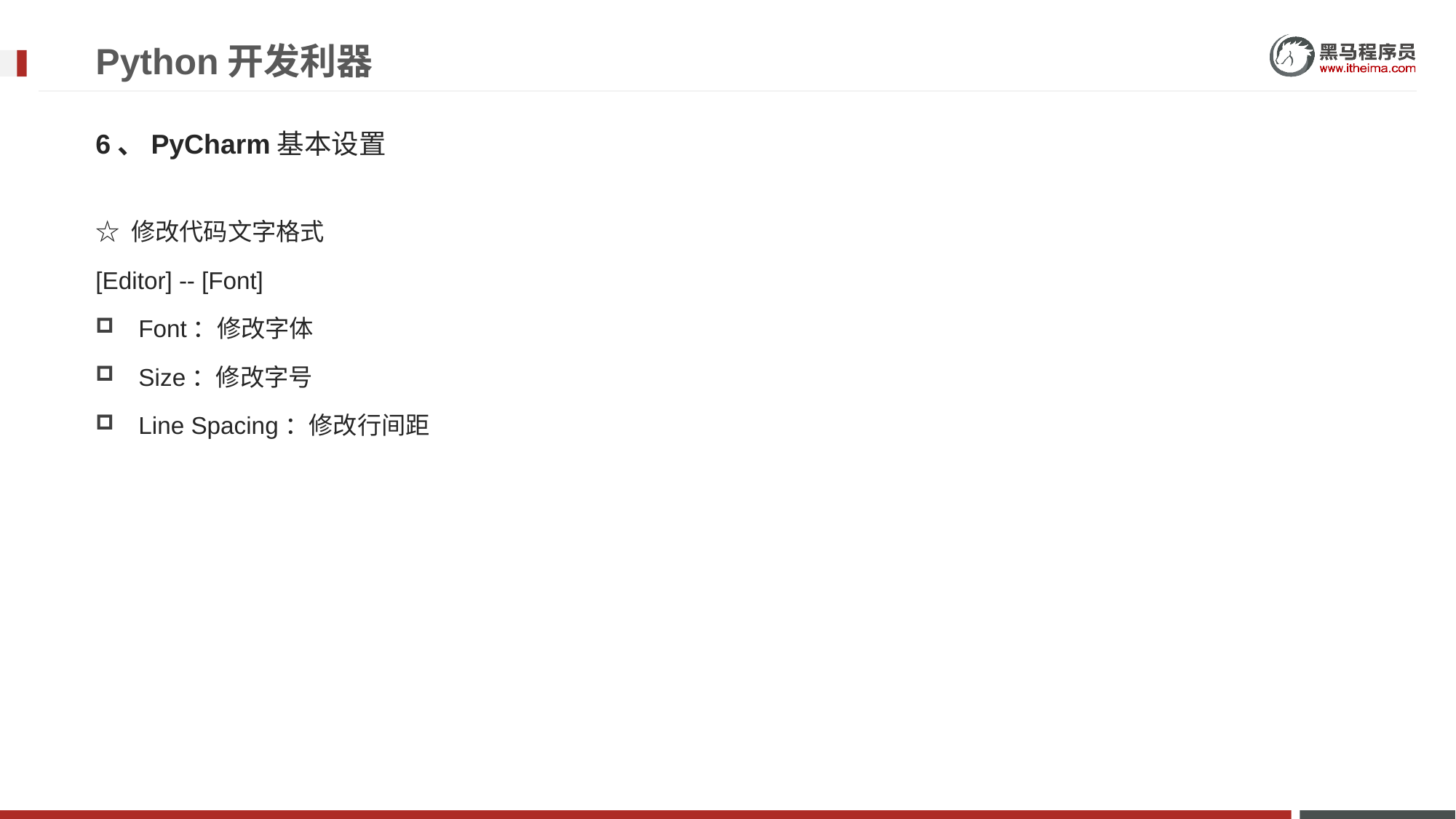

# Python开发利器
6、PyCharm基本设置
☆ 修改代码⽂字格式
[Editor] -- [Font]
Font：修改字体
Size：修改字号
Line Spacing：修改行间距